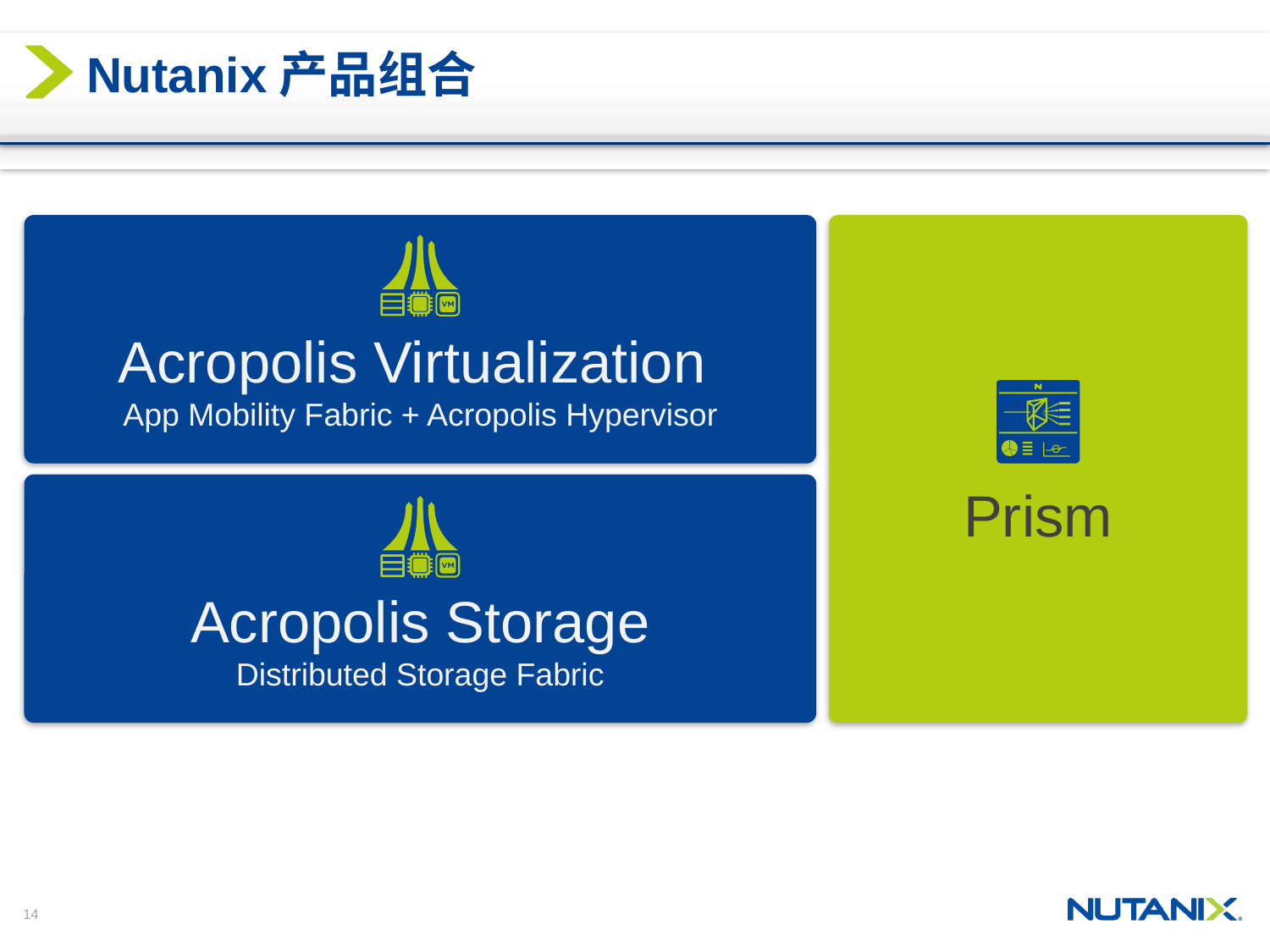

Nutanix产品组合
Acropolis Virtualization
App Mobility Fabric + Acropolis Hypervisor
Prism

Acropolis Storage
Distributed Storage Fabric